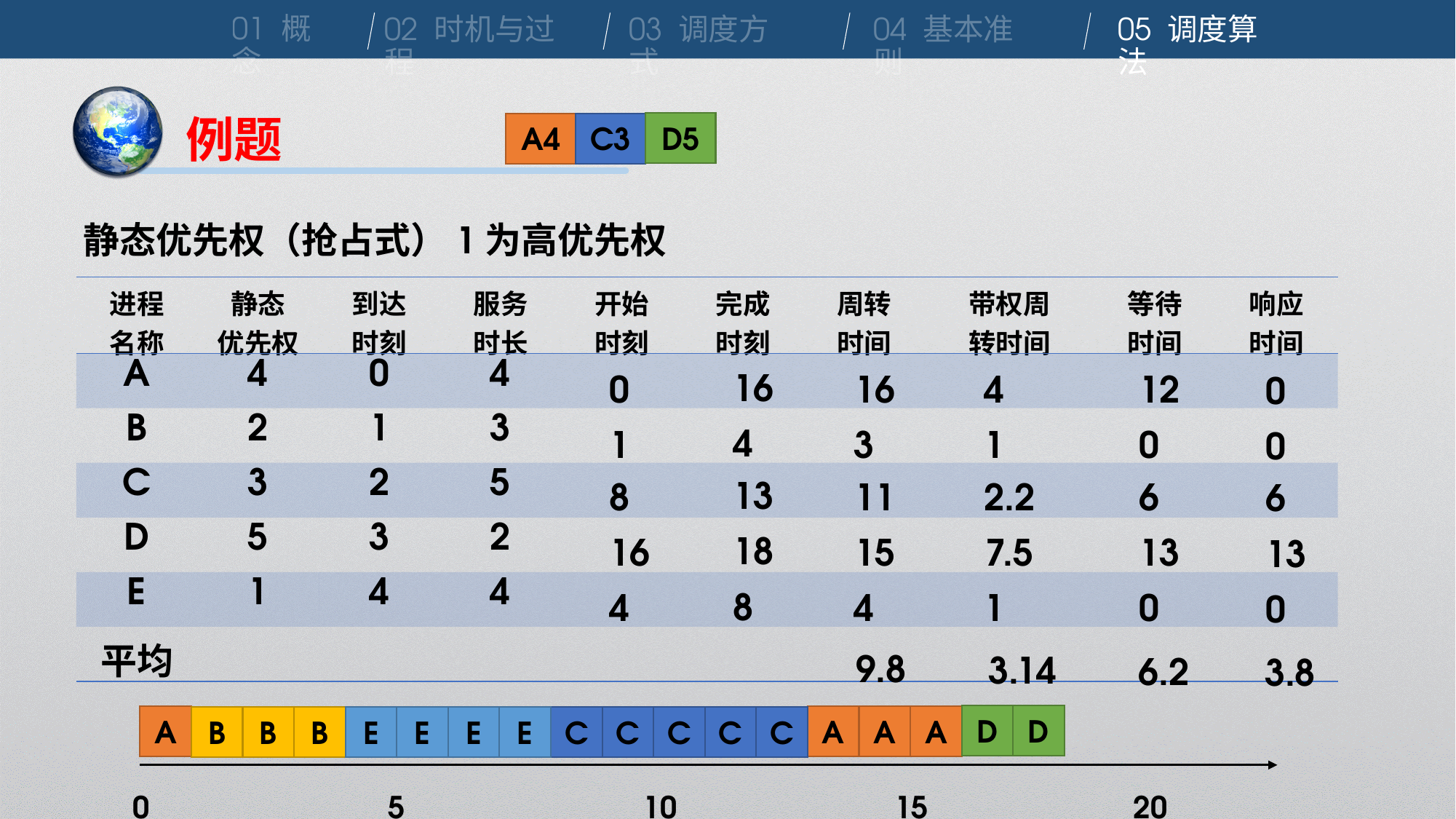

01 概念
02 时机与过程
03 调度方式
04 基本准则
05 调度算法
例题
D5
A4
C3
静态优先权（抢占式）1为高优先权
| 进程 名称 | 静态 优先权 | 到达 时刻 | 服务 时长 | 开始 时刻 | 完成 时刻 | 周转 时间 | 带权周 转时间 | 等待 时间 | 响应 时间 |
| --- | --- | --- | --- | --- | --- | --- | --- | --- | --- |
| A | 4 | 0 | 4 |  |  |  |  |  |  |
| B | 2 | 1 | 3 |  |  |  |  |  |  |
| C | 3 | 2 | 5 |  |  |  |  |  |  |
| D | 5 | 3 | 2 |  |  |  |  |  |  |
| E | 1 | 4 | 4 |  |  |  |  |  |  |
| 平均 |  |  |  |  |  |  |  |  |  |
16
16
4
12
0
3
1
0
0
11
2.2
6
6
15
7.5
13
13
4
1
0
0
0
4
1
13
8
18
16
8
4
9.8
3.14
6.2
3.8
D
D
A
A
A
A
E
E
E
E
C
C
C
C
C
B
B
B
0
5
10
15
20